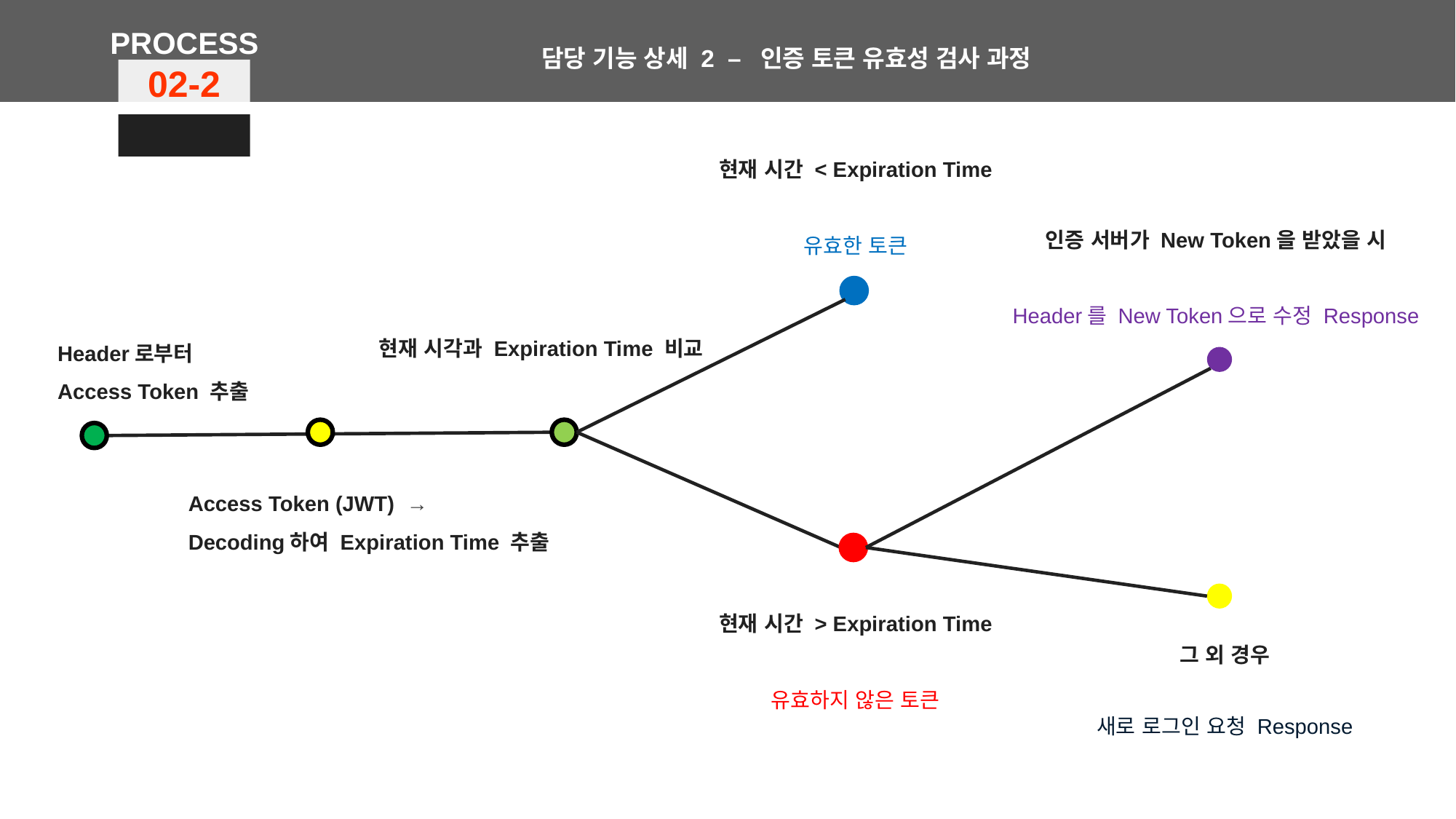

PROCESS
담당 기능 상세 2  –  인증 토큰 유효성 검사 과정
02-2

현재 시간 < Expiration Time

유효한 토큰
인증 서버가 New Token을 받았을 시

Header를 New Token으로 수정 Response

현재 시각과 Expiration Time 비교
Header로부터
Access Token 추출

Access Token (JWT)  →
Decoding하여 Expiration Time 추출

현재 시간 > Expiration Time

유효하지 않은 토큰
그 외 경우

새로 로그인 요청 Response